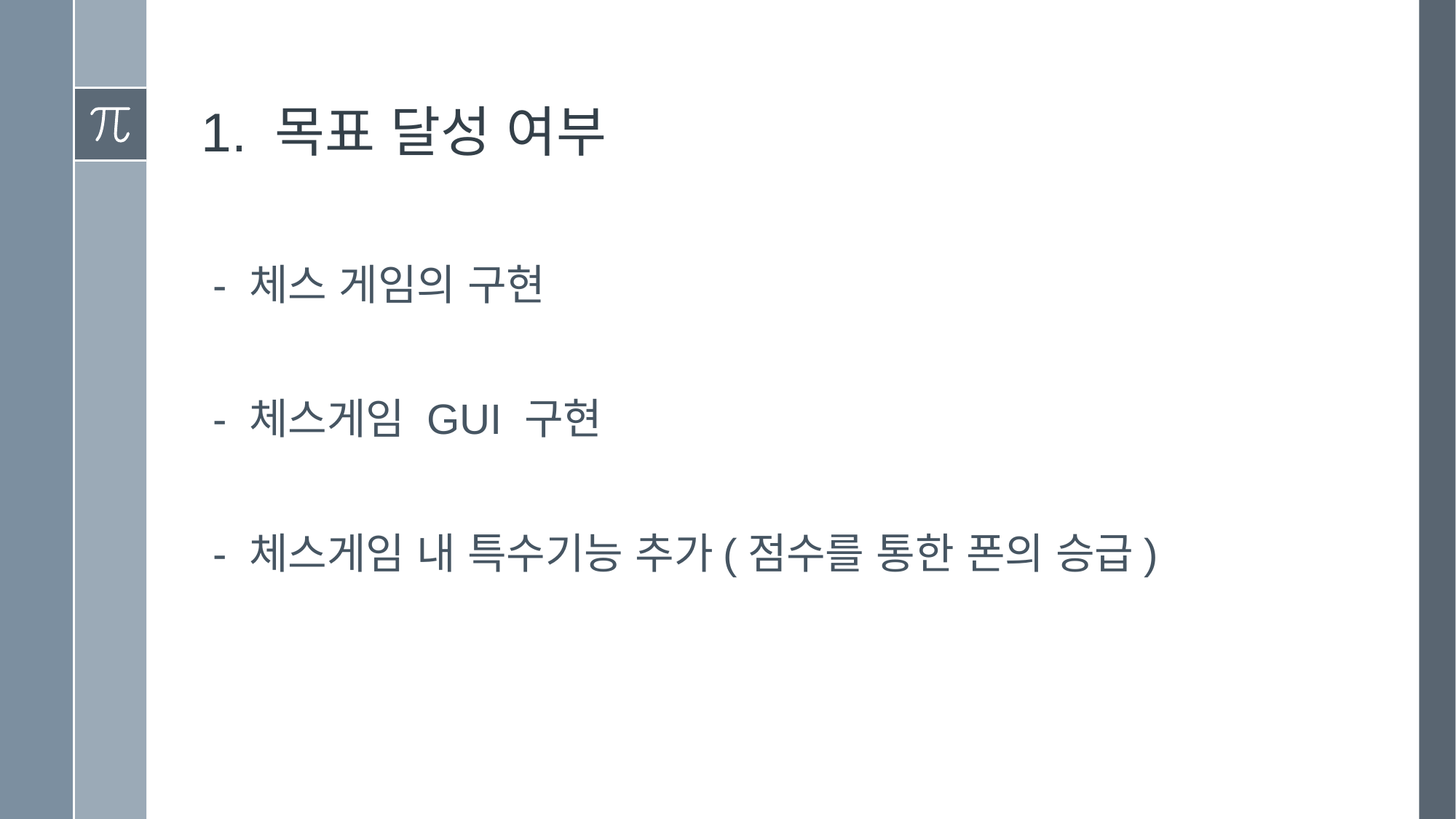

# 1. 목표 달성 여부

 - 체스 게임의 구현

 - 체스게임 GUI 구현

 - 체스게임 내 특수기능 추가(점수를 통한 폰의 승급)